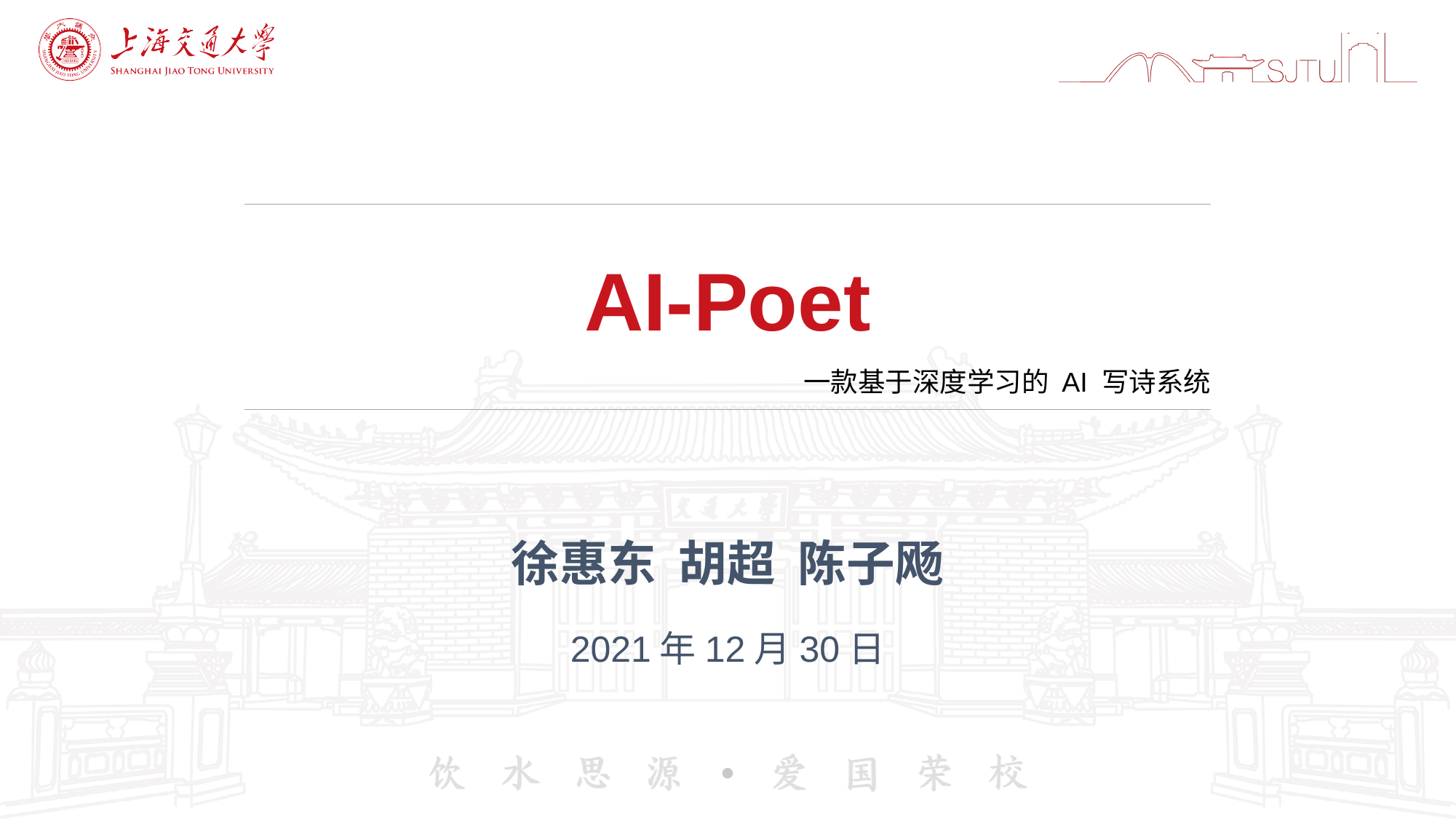

# AI-Poet
一款基于深度学习的 AI 写诗系统
徐惠东  胡超  陈子飏
2021年12月30日